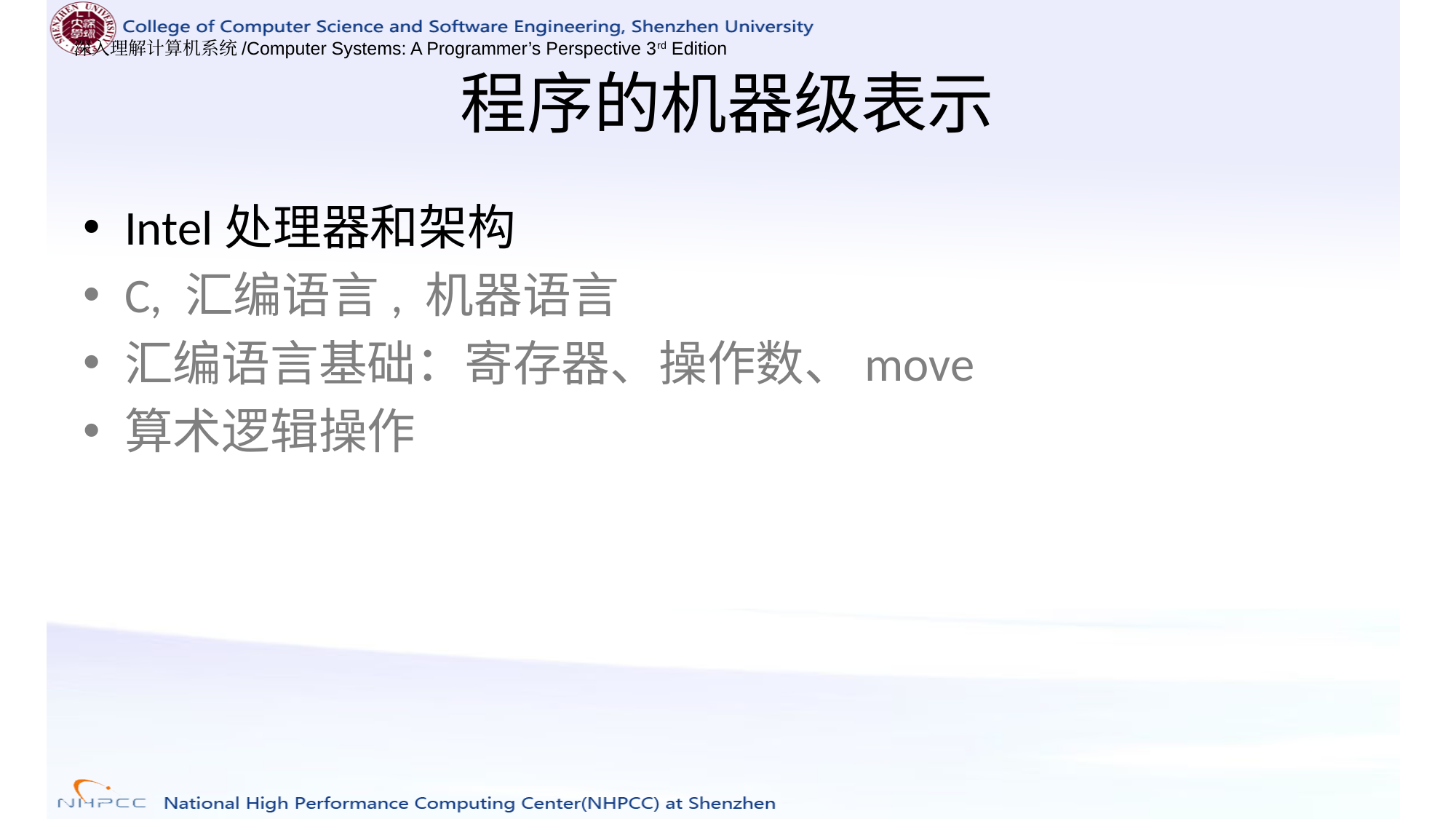

# 程序的机器级表示
Intel处理器和架构
C, 汇编语言, 机器语言
汇编语言基础：寄存器、操作数、move
算术逻辑操作